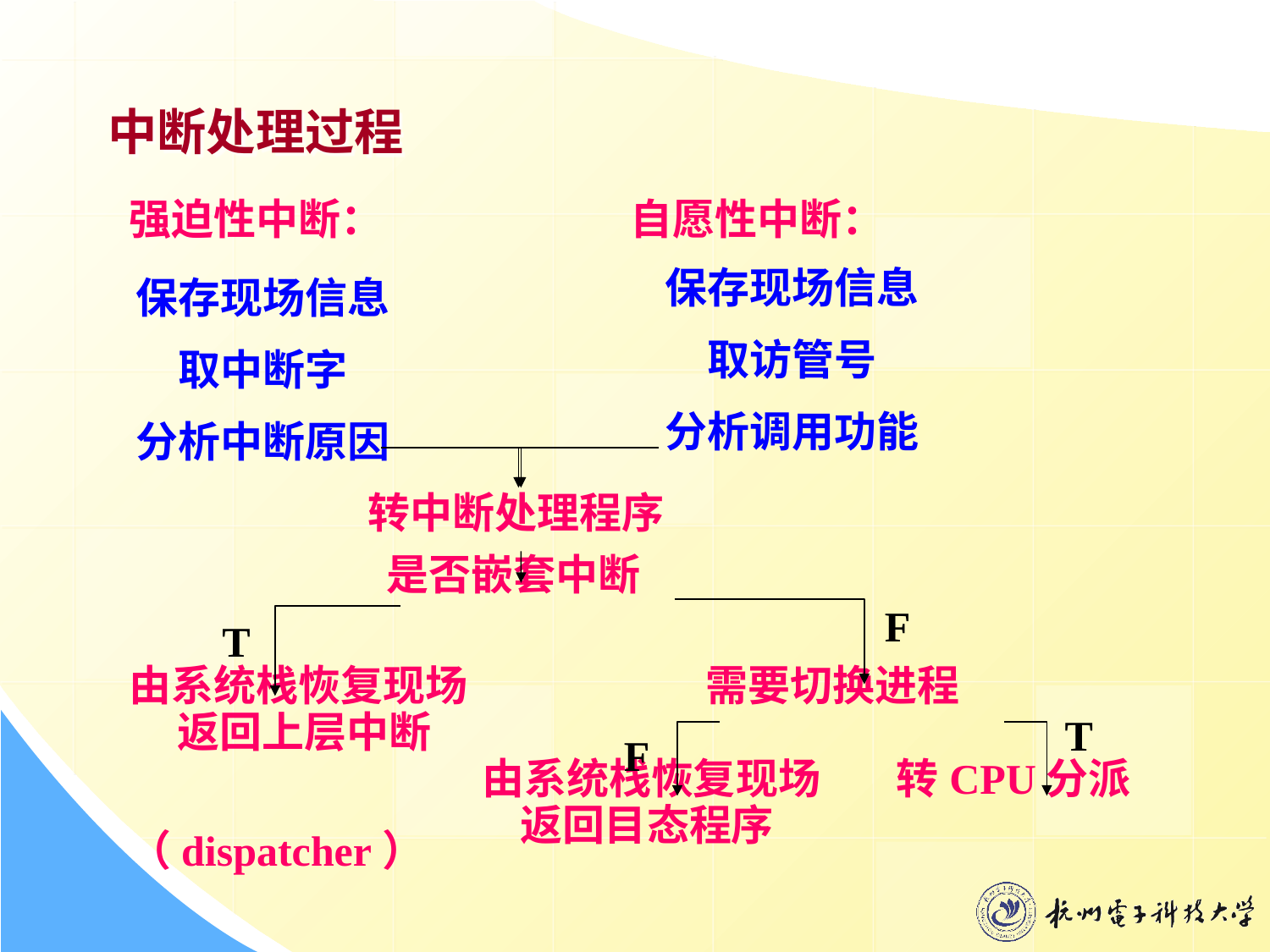

# 中断处理过程
强迫性中断：                          自愿性中断：

                        转中断处理程序
                          是否嵌套中断

由系统栈恢复现场                         需要切换进程
    返回上层中断
                                    由系统栈恢复现场        转CPU分派
                                        返回目态程序          （dispatcher）
保存现场信息
取访管号
分析调用功能
保存现场信息
取中断字
分析中断原因

F

T
T

F